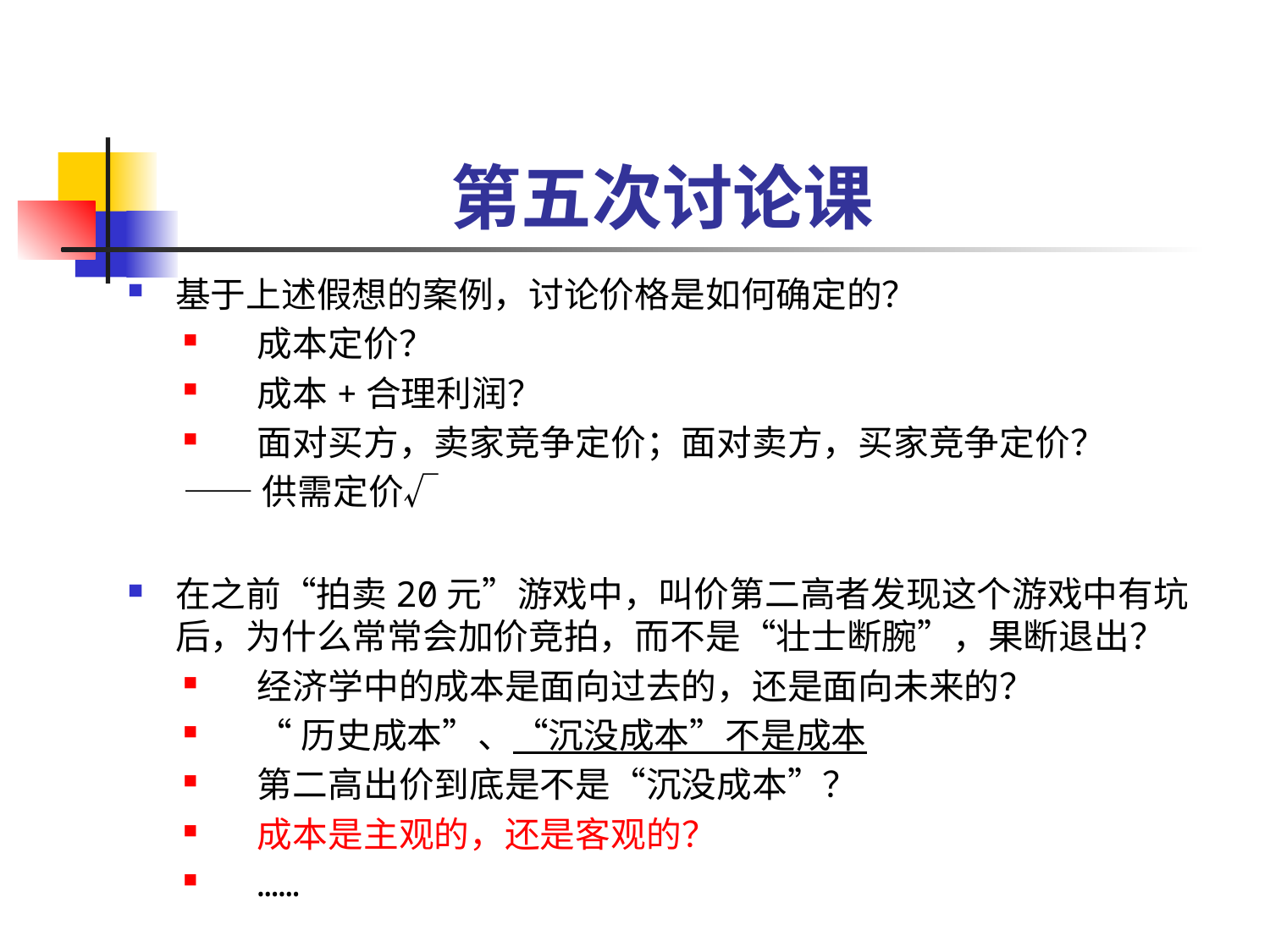

# 第五次讨论课
基于上述假想的案例，讨论价格是如何确定的？
成本定价？
成本+合理利润？
面对买方，卖家竞争定价；面对卖方，买家竞争定价？
——供需定价√
在之前“拍卖20元”游戏中，叫价第二高者发现这个游戏中有坑后，为什么常常会加价竞拍，而不是“壮士断腕”，果断退出？
经济学中的成本是面向过去的，还是面向未来的？
“历史成本”、“沉没成本”不是成本
第二高出价到底是不是“沉没成本”？
成本是主观的，还是客观的？
……